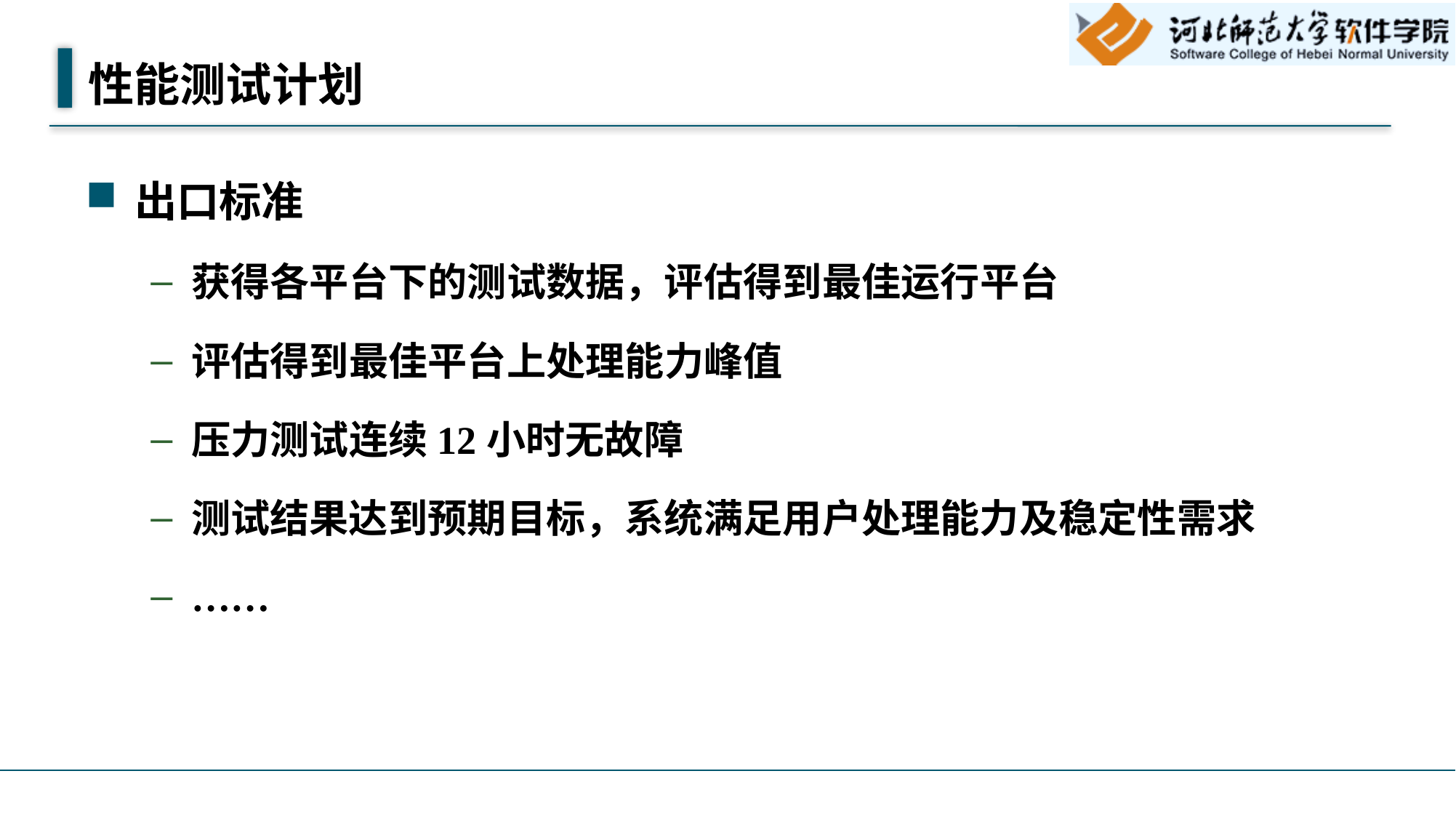

# 性能测试计划
出口标准
获得各平台下的测试数据，评估得到最佳运行平台
评估得到最佳平台上处理能力峰值
压力测试连续12小时无故障
测试结果达到预期目标，系统满足用户处理能力及稳定性需求
……